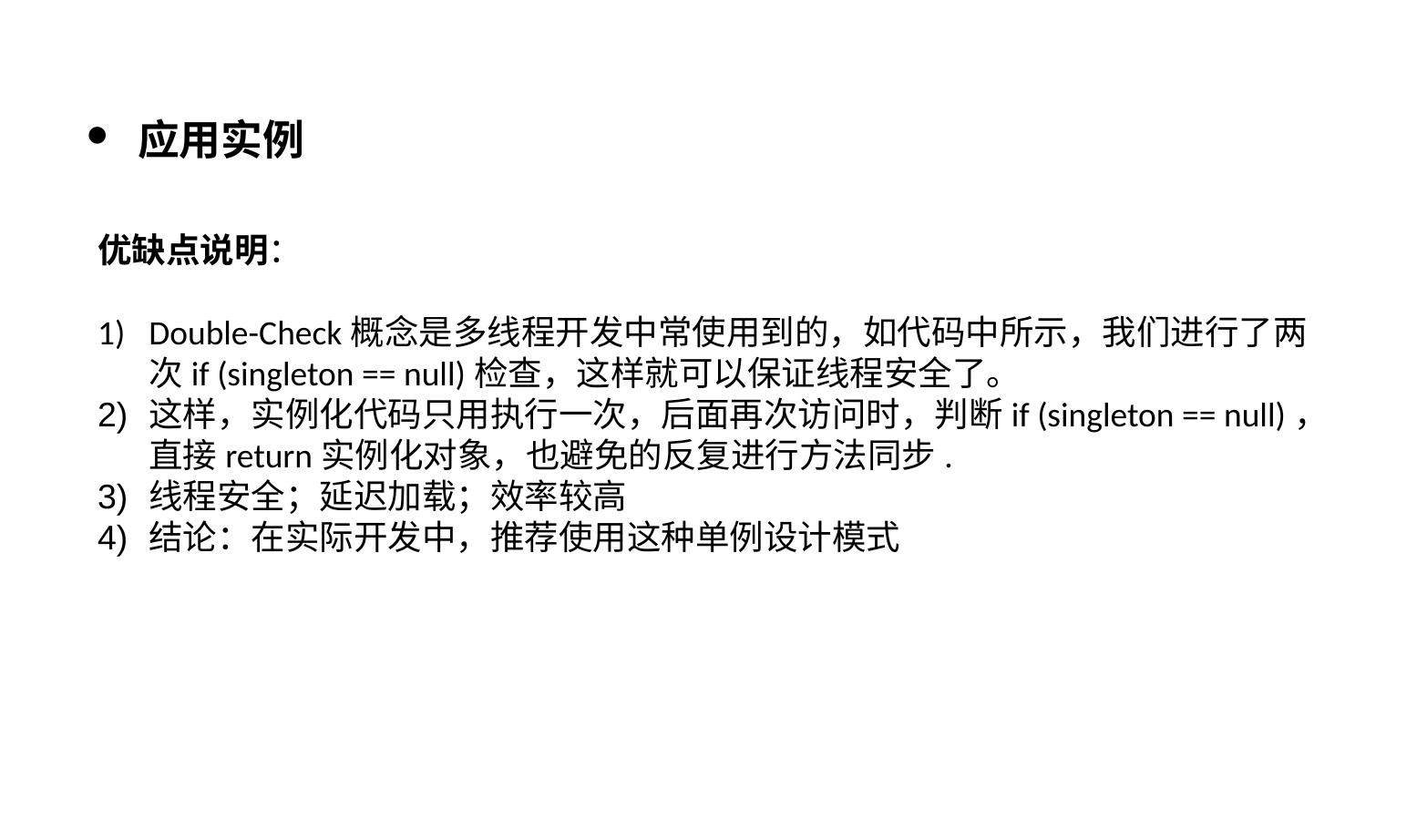

应用实例

优缺点说明：

Double-Check概念是多线程开发中常使用到的，如代码中所示，我们进行了两次if (singleton == null)检查，这样就可以保证线程安全了。
这样，实例化代码只用执行一次，后面再次访问时，判断if (singleton == null)，直接return实例化对象，也避免的反复进行方法同步.
线程安全；延迟加载；效率较高
结论：在实际开发中，推荐使用这种单例设计模式